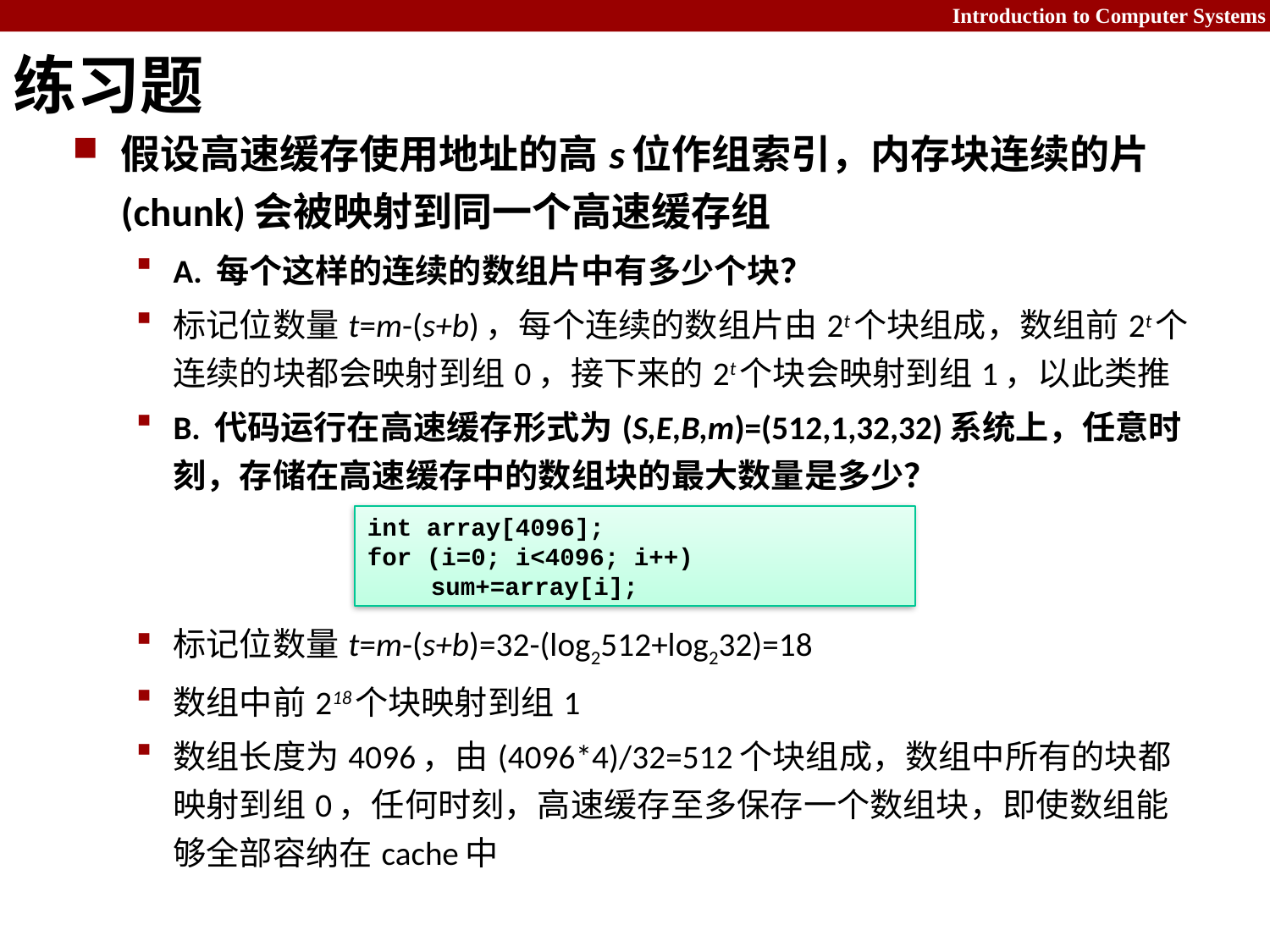

# 练习题
假设高速缓存使用地址的高s位作组索引，内存块连续的片(chunk)会被映射到同一个高速缓存组
A. 每个这样的连续的数组片中有多少个块？
标记位数量t=m-(s+b)，每个连续的数组片由2t个块组成，数组前2t个连续的块都会映射到组0，接下来的2t个块会映射到组1，以此类推
B. 代码运行在高速缓存形式为(S,E,B,m)=(512,1,32,32)系统上，任意时刻，存储在高速缓存中的数组块的最大数量是多少？

标记位数量t=m-(s+b)=32-(log2512+log232)=18
数组中前218个块映射到组1
数组长度为4096，由(4096*4)/32=512个块组成，数组中所有的块都映射到组0，任何时刻，高速缓存至多保存一个数组块，即使数组能够全部容纳在cache中
int array[4096];
for (i=0; i<4096; i++)
	sum+=array[i];